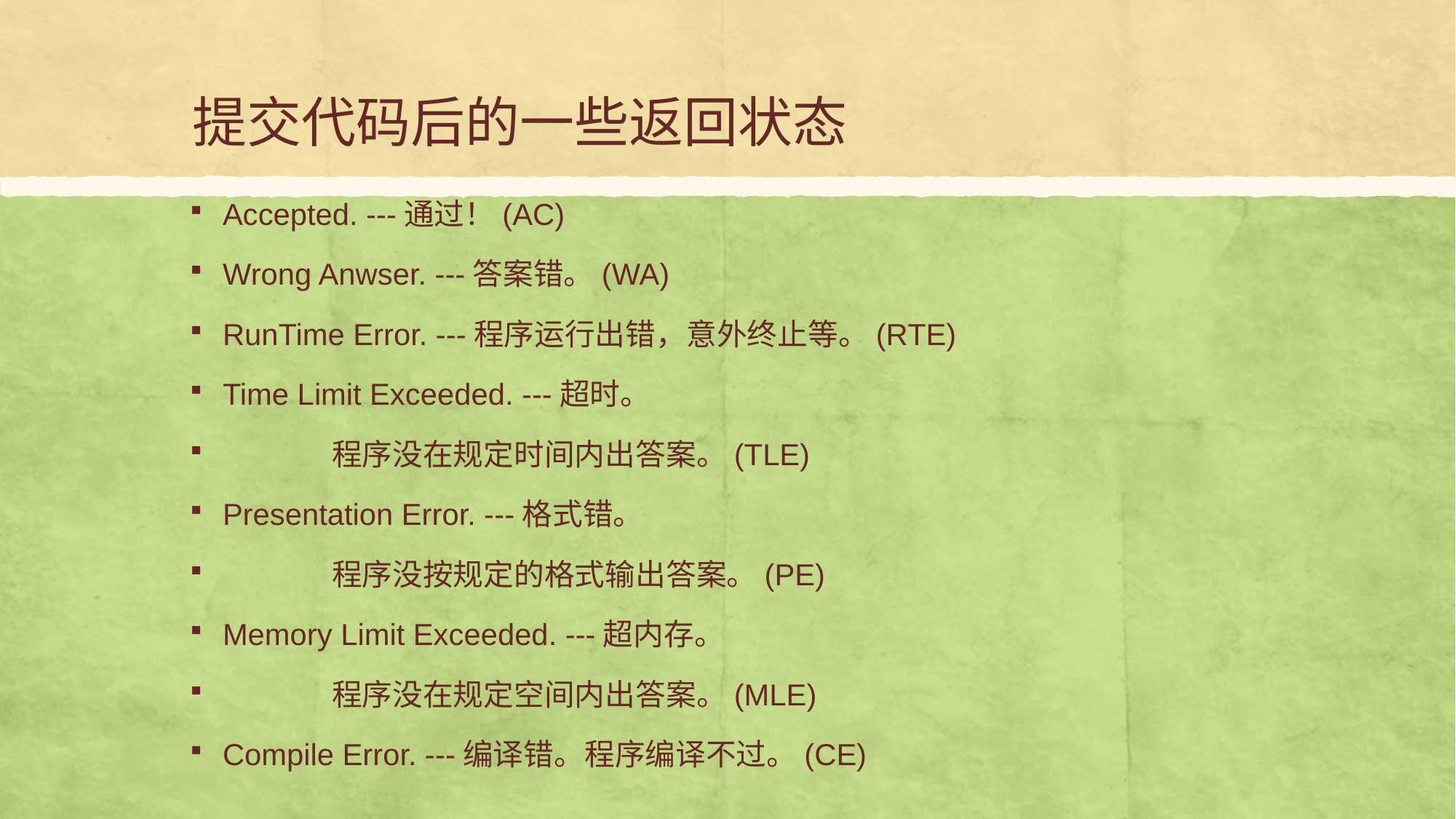

# 提交代码后的一些返回状态
Accepted. ---通过！(AC)
Wrong Anwser. ---答案错。(WA)
RunTime Error. ---程序运行出错，意外终止等。(RTE)
Time Limit Exceeded. ---超时。
	程序没在规定时间内出答案。(TLE)
Presentation Error. ---格式错。
	程序没按规定的格式输出答案。(PE)
Memory Limit Exceeded. ---超内存。
	程序没在规定空间内出答案。(MLE)
Compile Error. ---编译错。程序编译不过。(CE)